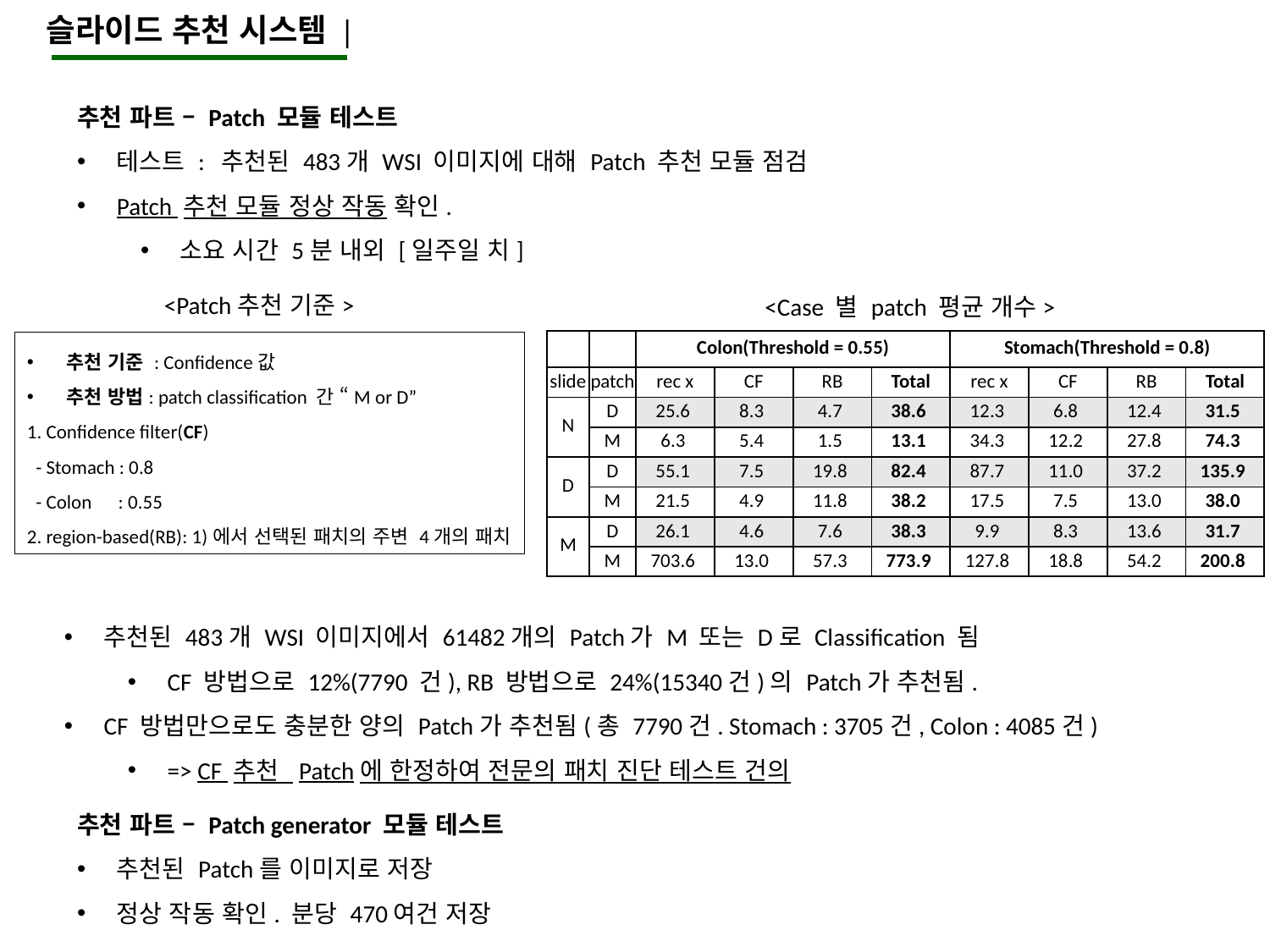

슬라이드 추천 시스템 |
추천 파트 – Patch 모듈 테스트
테스트 :  추천된 483개 WSI 이미지에 대해 Patch 추천 모듈 점검
Patch 추천 모듈 정상 작동 확인.
소요 시간 5분 내외 [일주일 치]

<Patch추천 기준>

추천 기준 : Confidence값
추천 방법: patch classification 간 “M or D”
1. Confidence filter(CF)
  - Stomach : 0.8
  - Colon      : 0.55
2. region-based(RB): 1)에서 선택된 패치의 주변 4개의 패치
<Case 별 patch 평균 개수>
|  |  | Colon(Threshold = 0.55) |  |  |  | Stomach(Threshold = 0.8) |  |  |  |
| --- | --- | --- | --- | --- | --- | --- | --- | --- | --- |
| slide | patch | rec x | CF | RB | Total | rec x | CF | RB | Total |
| N | D | 25.6 | 8.3 | 4.7 | 38.6 | 12.3 | 6.8 | 12.4 | 31.5 |
|  | M | 6.3 | 5.4 | 1.5 | 13.1 | 34.3 | 12.2 | 27.8 | 74.3 |
| D | D | 55.1 | 7.5 | 19.8 | 82.4 | 87.7 | 11.0 | 37.2 | 135.9 |
|  | M | 21.5 | 4.9 | 11.8 | 38.2 | 17.5 | 7.5 | 13.0 | 38.0 |
| M | D | 26.1 | 4.6 | 7.6 | 38.3 | 9.9 | 8.3 | 13.6 | 31.7 |
|  | M | 703.6 | 13.0 | 57.3 | 773.9 | 127.8 | 18.8 | 54.2 | 200.8 |
추천된 483개 WSI 이미지에서 61482개의 Patch가 M 또는 D로 Classification 됨
CF 방법으로 12%(7790 건), RB 방법으로 24%(15340건)의 Patch가 추천됨.
CF 방법만으로도 충분한 양의 Patch가 추천됨(총 7790건. Stomach : 3705건, Colon : 4085건)
=> CF 추천  Patch에 한정하여 전문의 패치 진단 테스트 건의
추천 파트 – Patch generator 모듈 테스트
추천된 Patch를 이미지로 저장
정상 작동 확인. 분당 470여건 저장